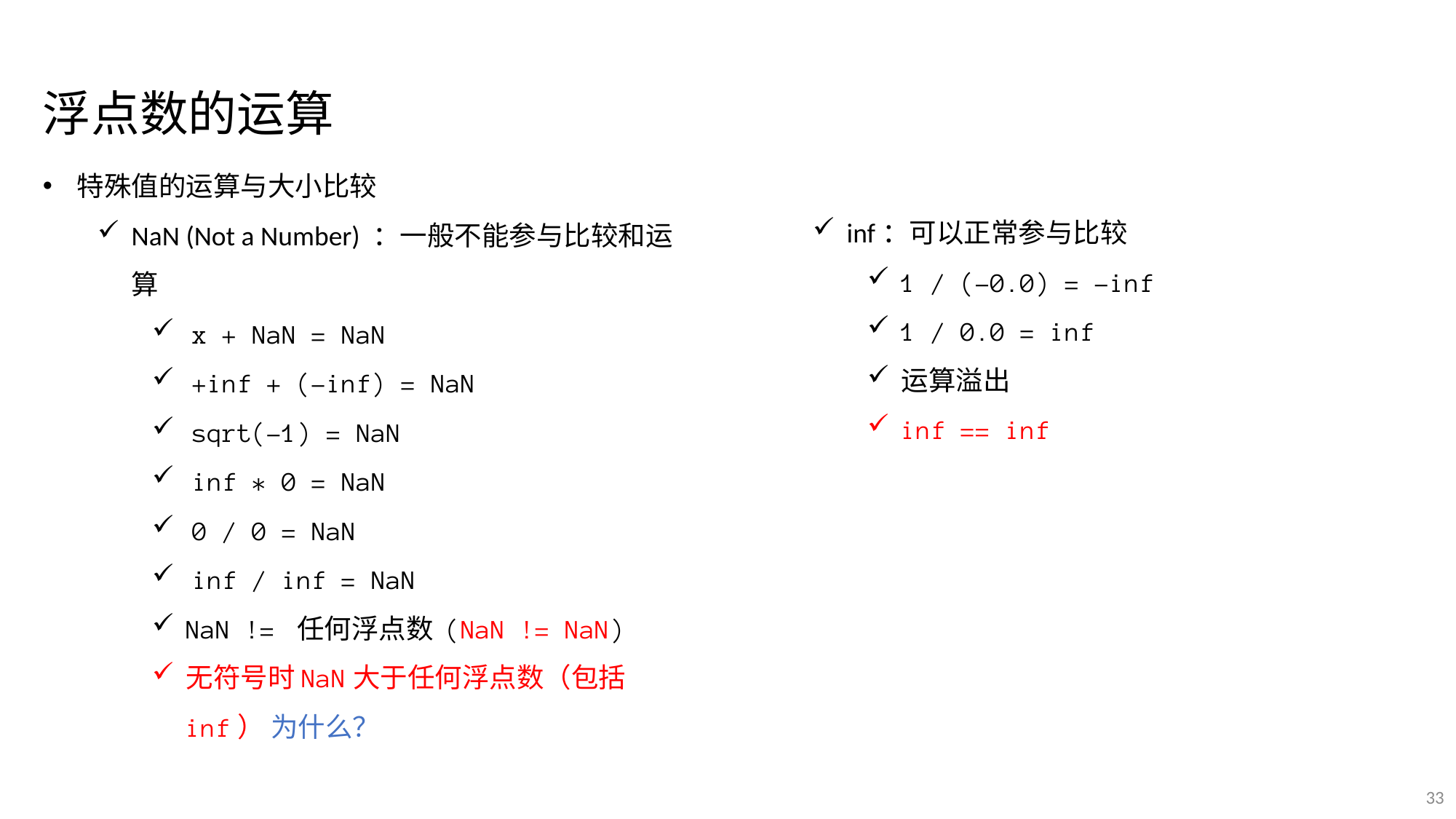

浮点数的运算
特殊值的运算与大小比较
NaN (Not a Number) ：一般不能参与比较和运算
x + NaN = NaN
+inf + (-inf) = NaN
sqrt(-1) = NaN
inf * 0 = NaN
0 / 0 = NaN
inf / inf = NaN
NaN != 任何浮点数 (NaN != NaN)
无符号时NaN大于任何浮点数（包括inf） 为什么？

inf：可以正常参与比较
1 / (-0.0) = -inf
1 / 0.0 = inf
运算溢出
inf == inf
33